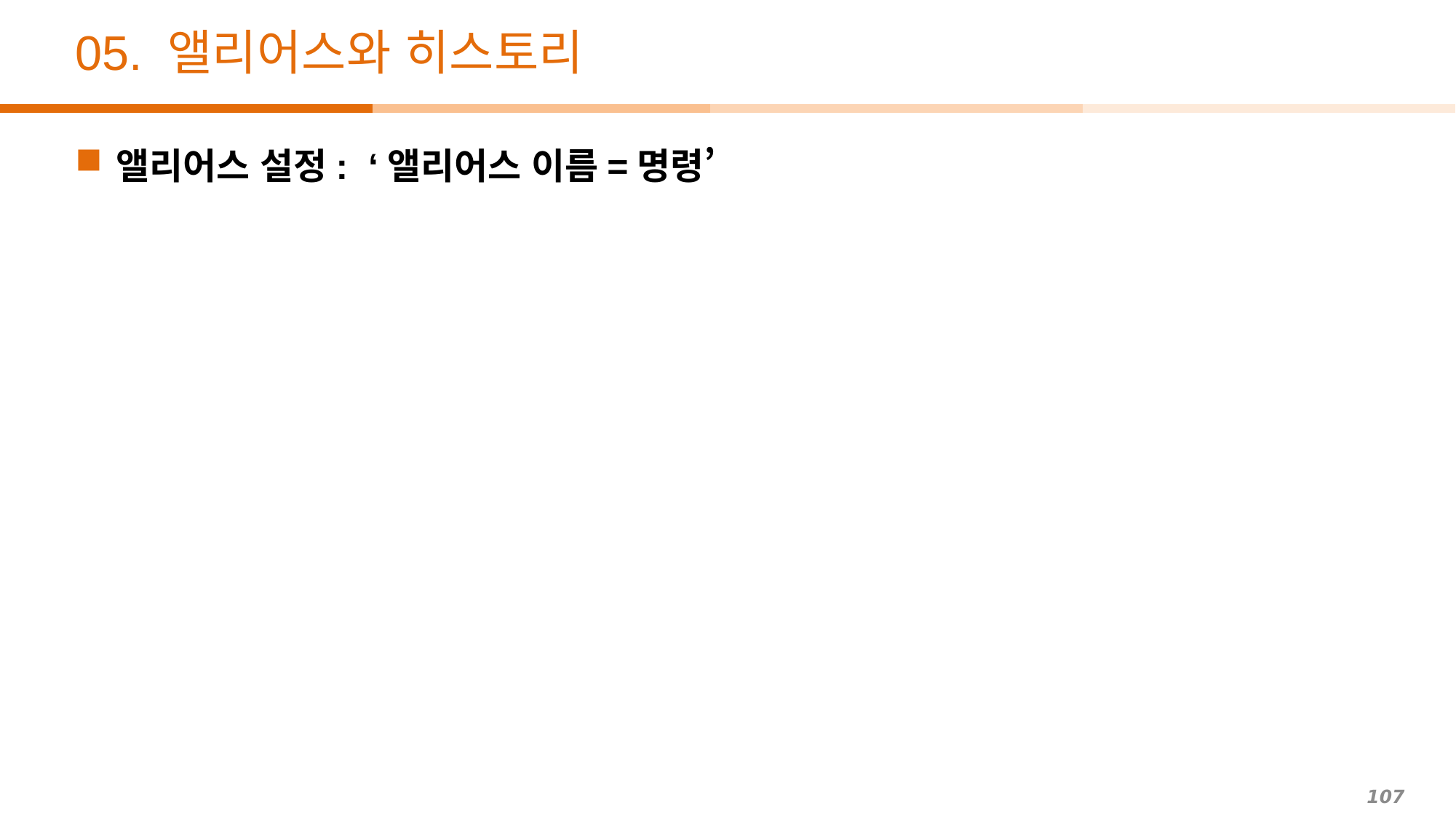

# 05. 앨리어스와 히스토리
앨리어스 설정:  ‘앨리어스 이름=명령’